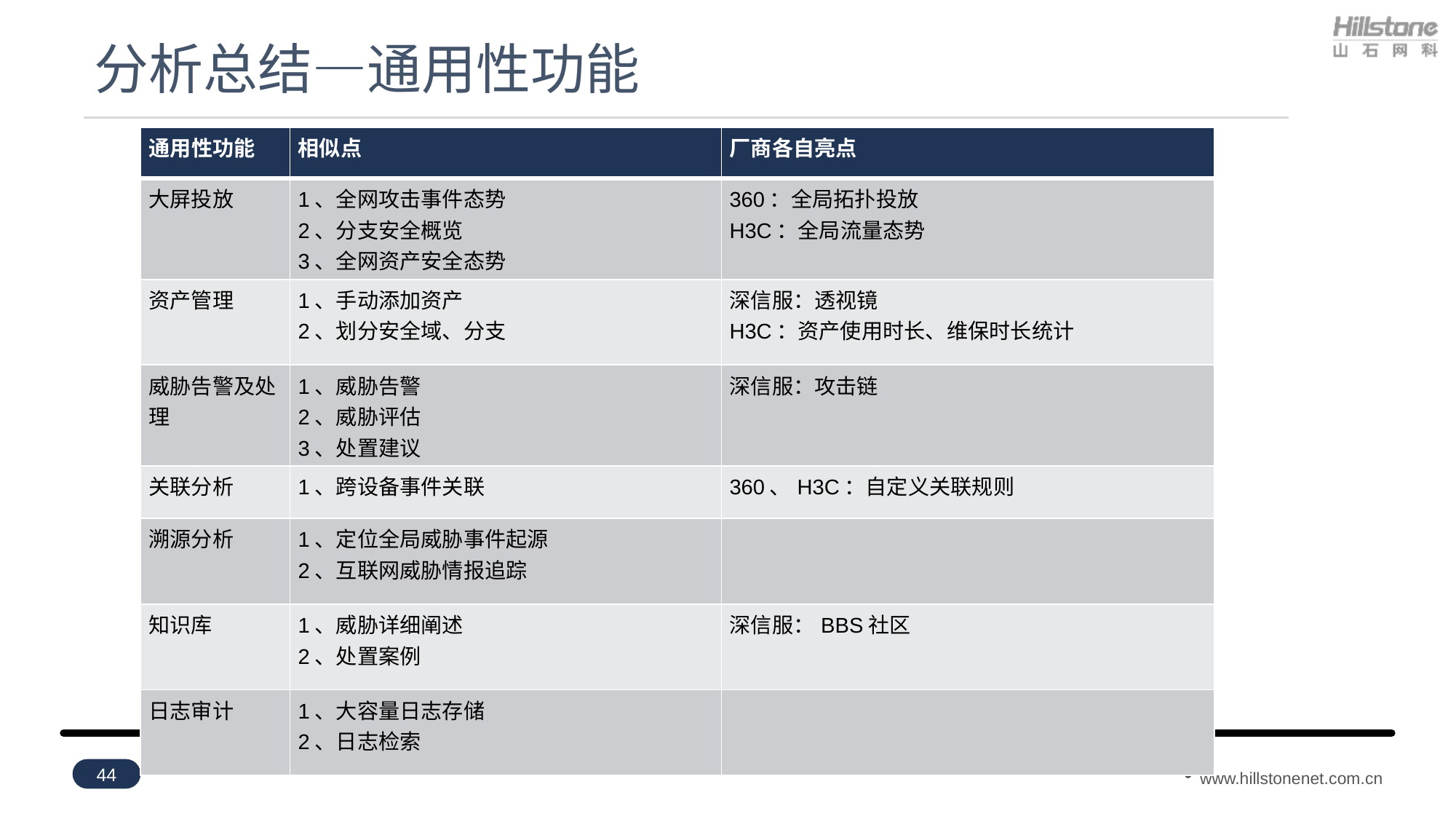

# 分析总结—通用性功能
| 通用性功能 | 相似点 | 厂商各自亮点 |
| --- | --- | --- |
| 大屏投放 | 1、全网攻击事件态势 2、分支安全概览 3、全网资产安全态势 | 360：全局拓扑投放 H3C：全局流量态势 |
| 资产管理 | 1、手动添加资产 2、划分安全域、分支 | 深信服：透视镜 H3C：资产使用时长、维保时长统计 |
| 威胁告警及处理 | 1、威胁告警 2、威胁评估 3、处置建议 | 深信服：攻击链 |
| 关联分析 | 1、跨设备事件关联 | 360、H3C：自定义关联规则 |
| 溯源分析 | 1、定位全局威胁事件起源 2、互联网威胁情报追踪 |  |
| 知识库 | 1、威胁详细阐述 2、处置案例 | 深信服：BBS社区 |
| 日志审计 | 1、大容量日志存储 2、日志检索 |  |
44